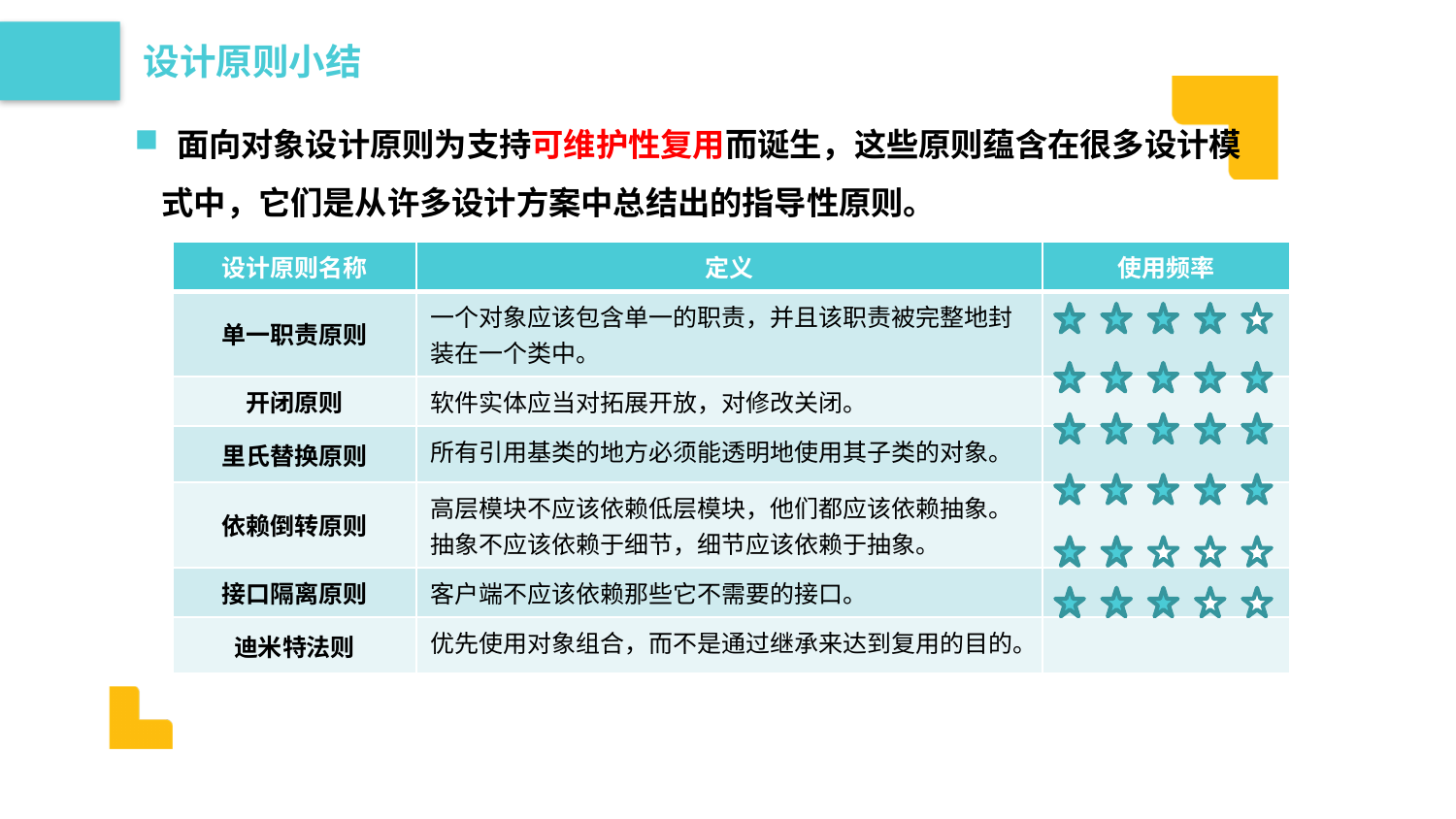

设计原则小结
 面向对象设计原则为支持可维护性复用而诞生，这些原则蕴含在很多设计模式中，它们是从许多设计方案中总结出的指导性原则。

| 设计原则名称 | 定义 | 使用频率 |
| --- | --- | --- |
| 单一职责原则 | 一个对象应该包含单一的职责，并且该职责被完整地封装在一个类中。 |  |
| 开闭原则 | 软件实体应当对拓展开放，对修改关闭。 |  |
| 里氏替换原则 | 所有引用基类的地方必须能透明地使用其子类的对象。 |  |
| 依赖倒转原则 | 高层模块不应该依赖低层模块，他们都应该依赖抽象。抽象不应该依赖于细节，细节应该依赖于抽象。 |  |
| 接口隔离原则 | 客户端不应该依赖那些它不需要的接口。 |  |
| 迪米特法则 | 优先使用对象组合，而不是通过继承来达到复用的目的。 |  |